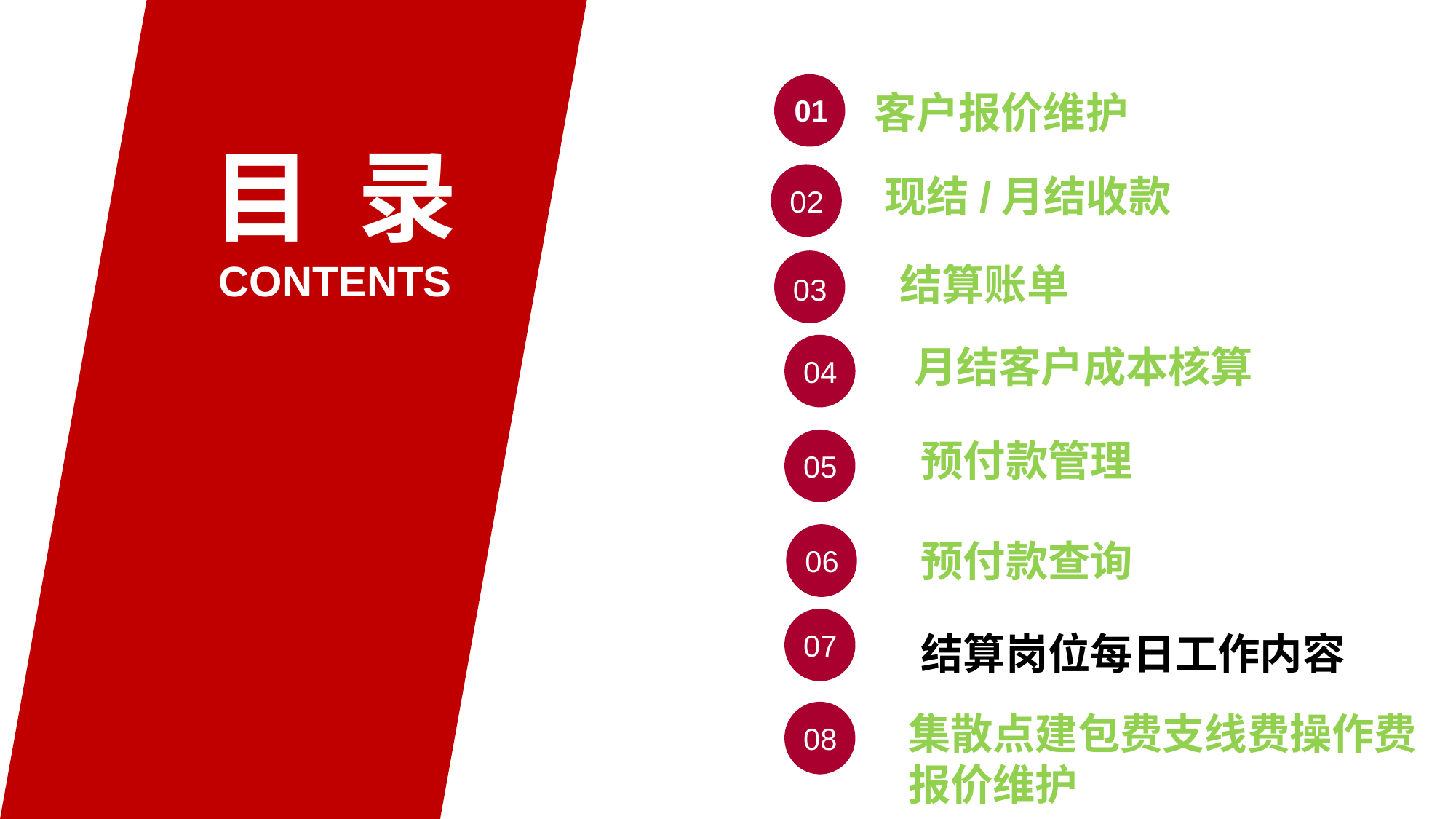

01
客户报价维护

02

03
现结/月结收款
结算账单
月结客户成本核算

04
预付款管理

05

06
预付款查询

07
结算岗位每日工作内容

集散点建包费支线费操作费报价维护

08